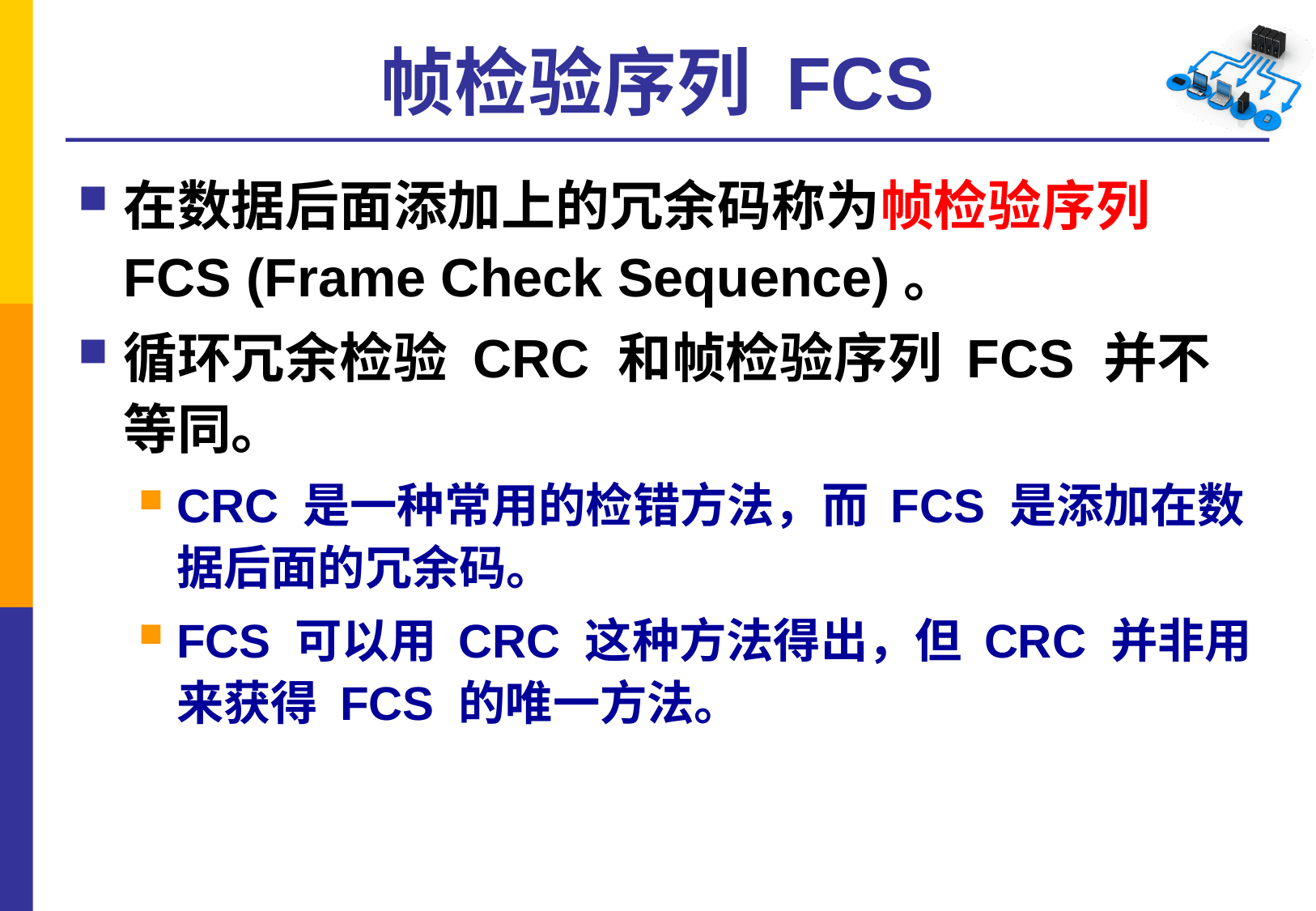

# 帧检验序列 FCS
在数据后面添加上的冗余码称为帧检验序列 FCS (Frame Check Sequence)。
循环冗余检验 CRC 和帧检验序列 FCS 并不等同。
CRC 是一种常用的检错方法，而 FCS 是添加在数据后面的冗余码。
FCS 可以用 CRC 这种方法得出，但 CRC 并非用来获得 FCS 的唯一方法。